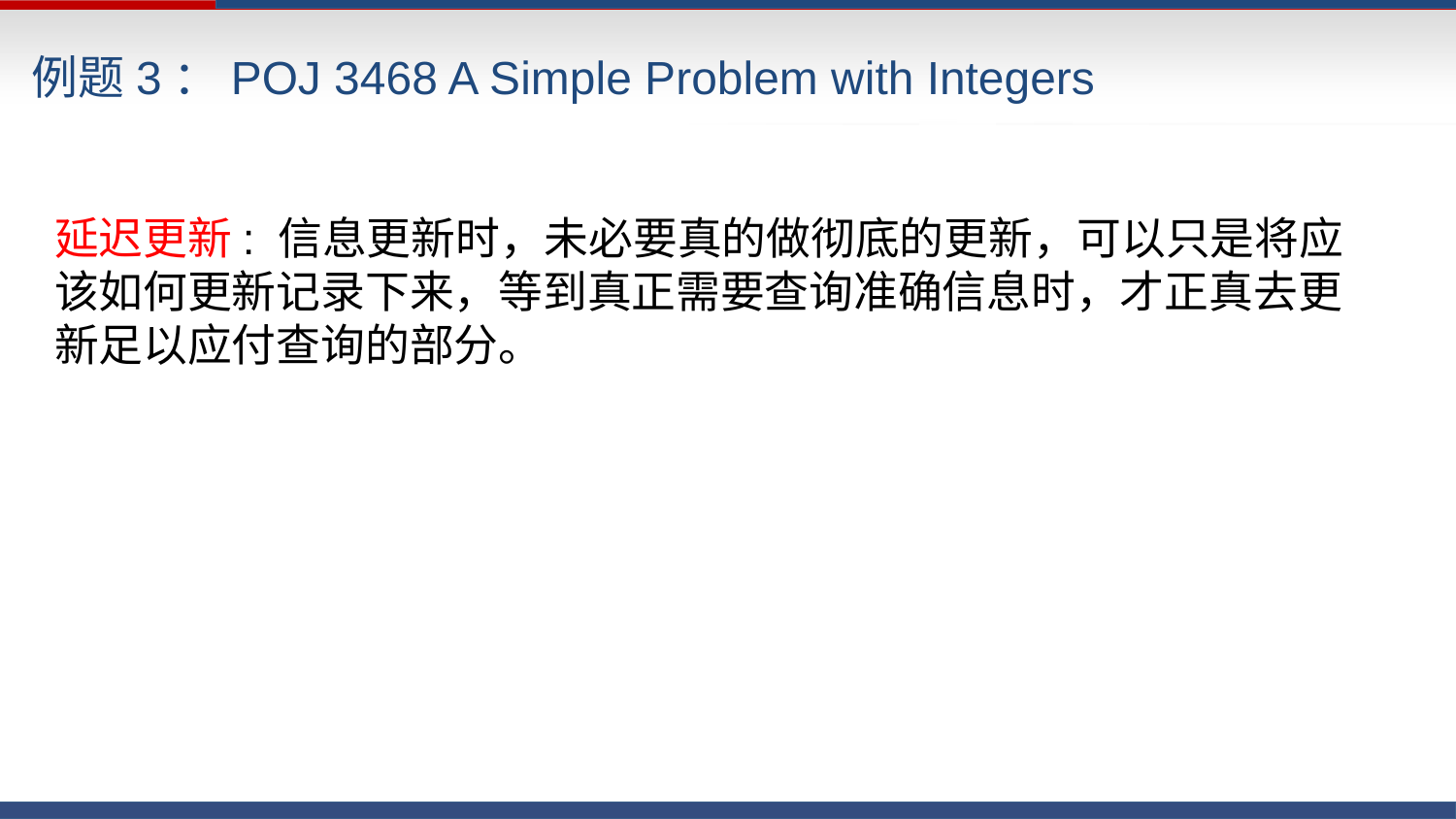

# 例题3：POJ 3468 A Simple Problem with Integers
延迟更新: 信息更新时，未必要真的做彻底的更新，可以只是将应该如何更新记录下来，等到真正需要查询准确信息时，才正真去更新足以应付查询的部分。